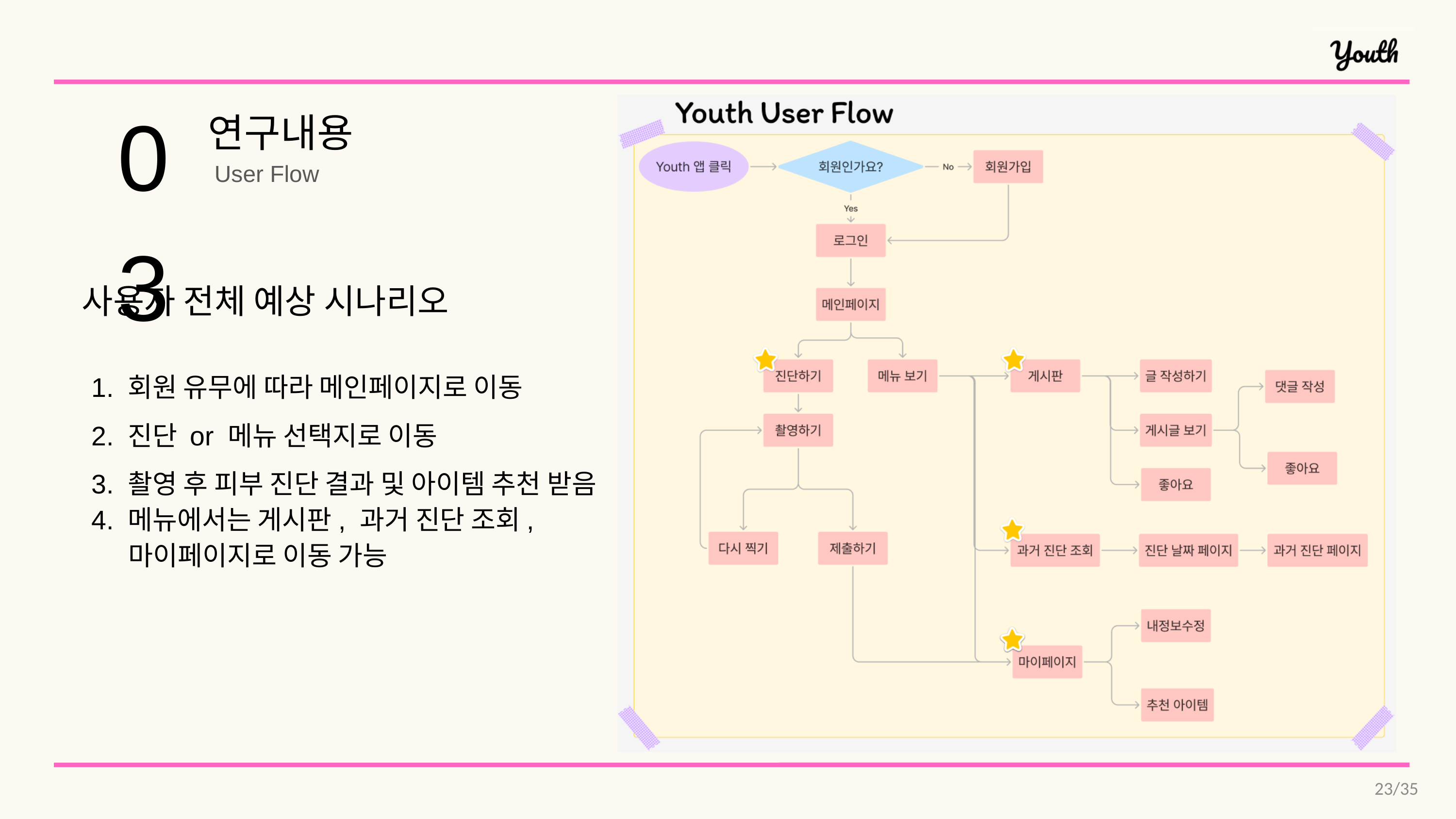

03

연구내용
User Flow
사용자 전체 예상 시나리오
1. 회원 유무에 따라 메인페이지로 이동
2. 진단 or 메뉴 선택지로 이동
3. 촬영 후 피부 진단 결과 및 아이템 추천 받음
4. 메뉴에서는 게시판, 과거 진단 조회,
     마이페이지로 이동 가능

23/35